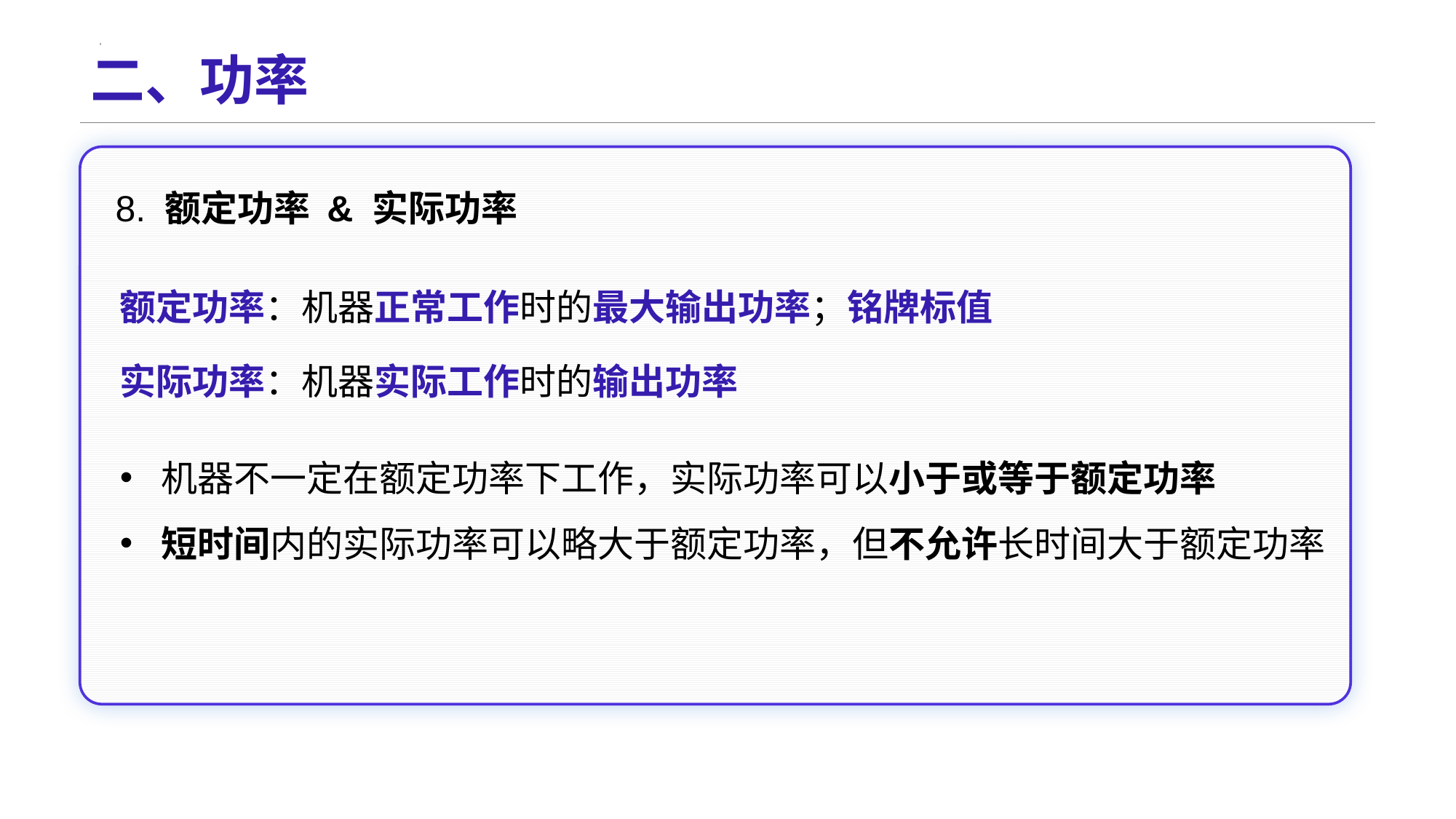

二、功率

8. 额定功率 & 实际功率
额定功率：机器正常工作时的最大输出功率；铭牌标值
实际功率：机器实际工作时的输出功率
机器不一定在额定功率下工作，实际功率可以小于或等于额定功率
短时间内的实际功率可以略大于额定功率，但不允许长时间大于额定功率